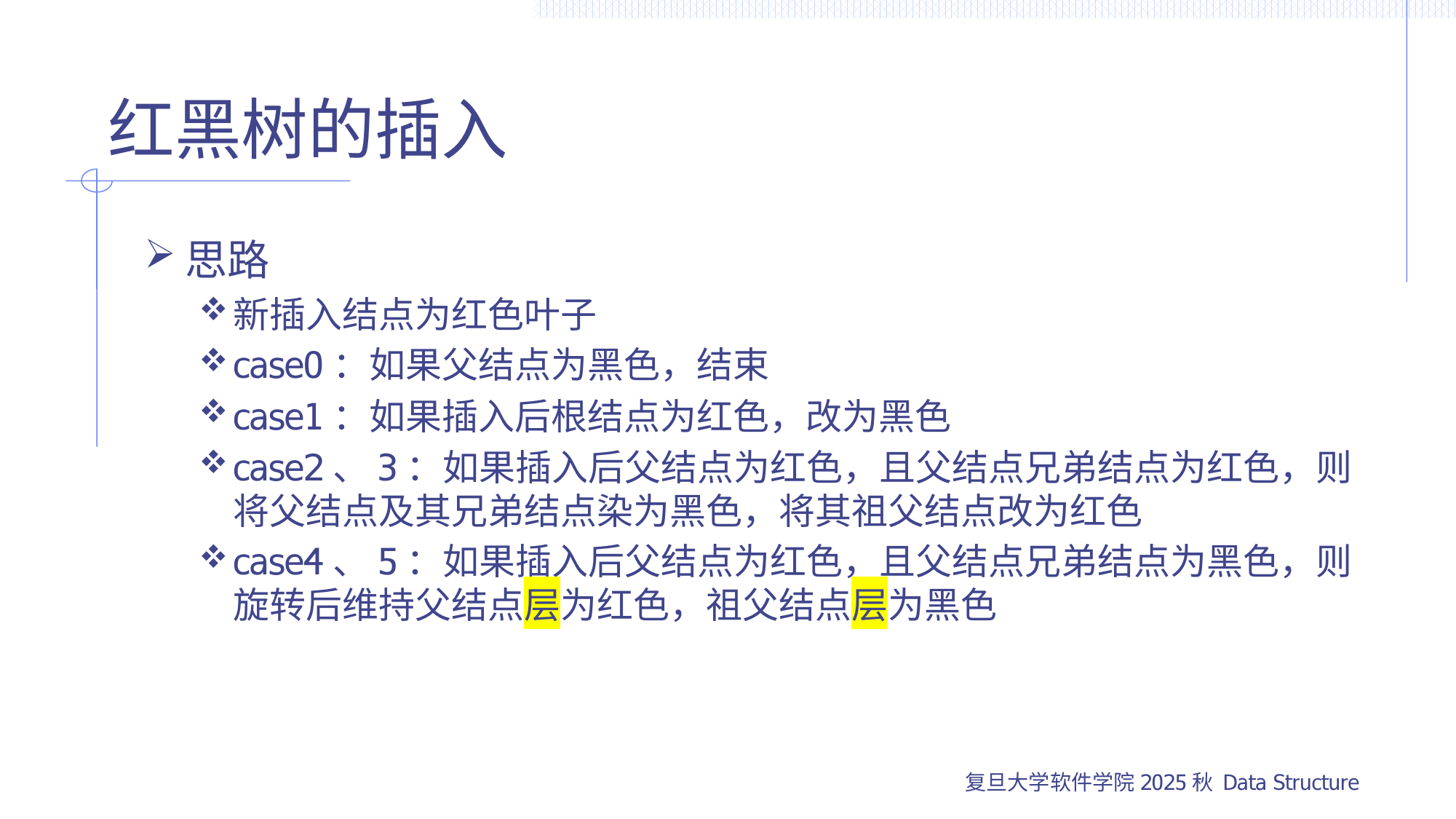

# 红黑树的插入
思路
新插入结点为红色叶子
case0：如果父结点为黑色，结束
case1：如果插入后根结点为红色，改为黑色
case2、3：如果插入后父结点为红色，且父结点兄弟结点为红色，则将父结点及其兄弟结点染为黑色，将其祖父结点改为红色
case4、5：如果插入后父结点为红色，且父结点兄弟结点为黑色，则旋转后维持父结点层为红色，祖父结点层为黑色